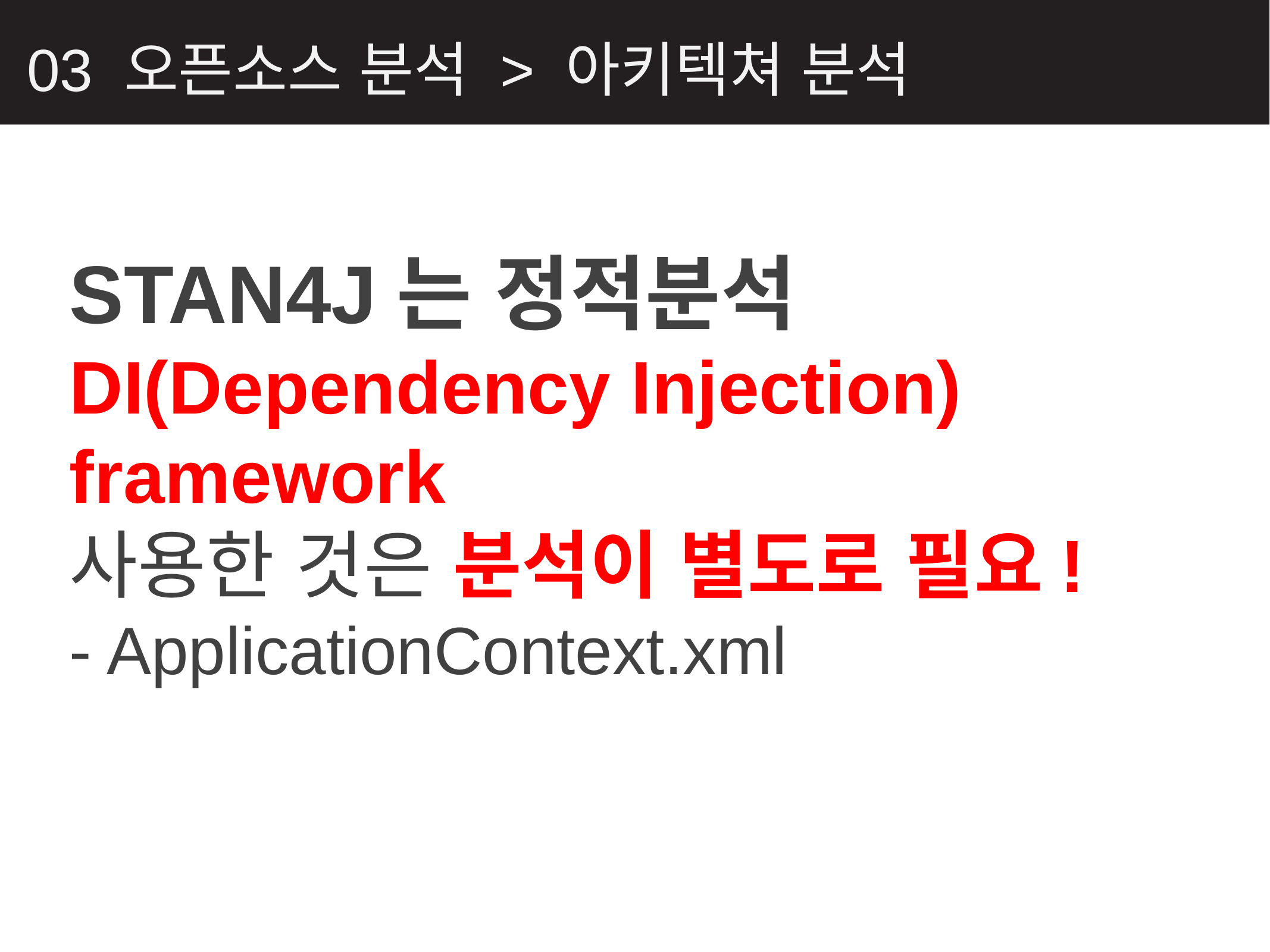

03 오픈소스 분석 > 아키텍쳐 분석
STAN4J는 정적분석
DI(Dependency Injection) framework
사용한 것은 분석이 별도로 필요!
- ApplicationContext.xml